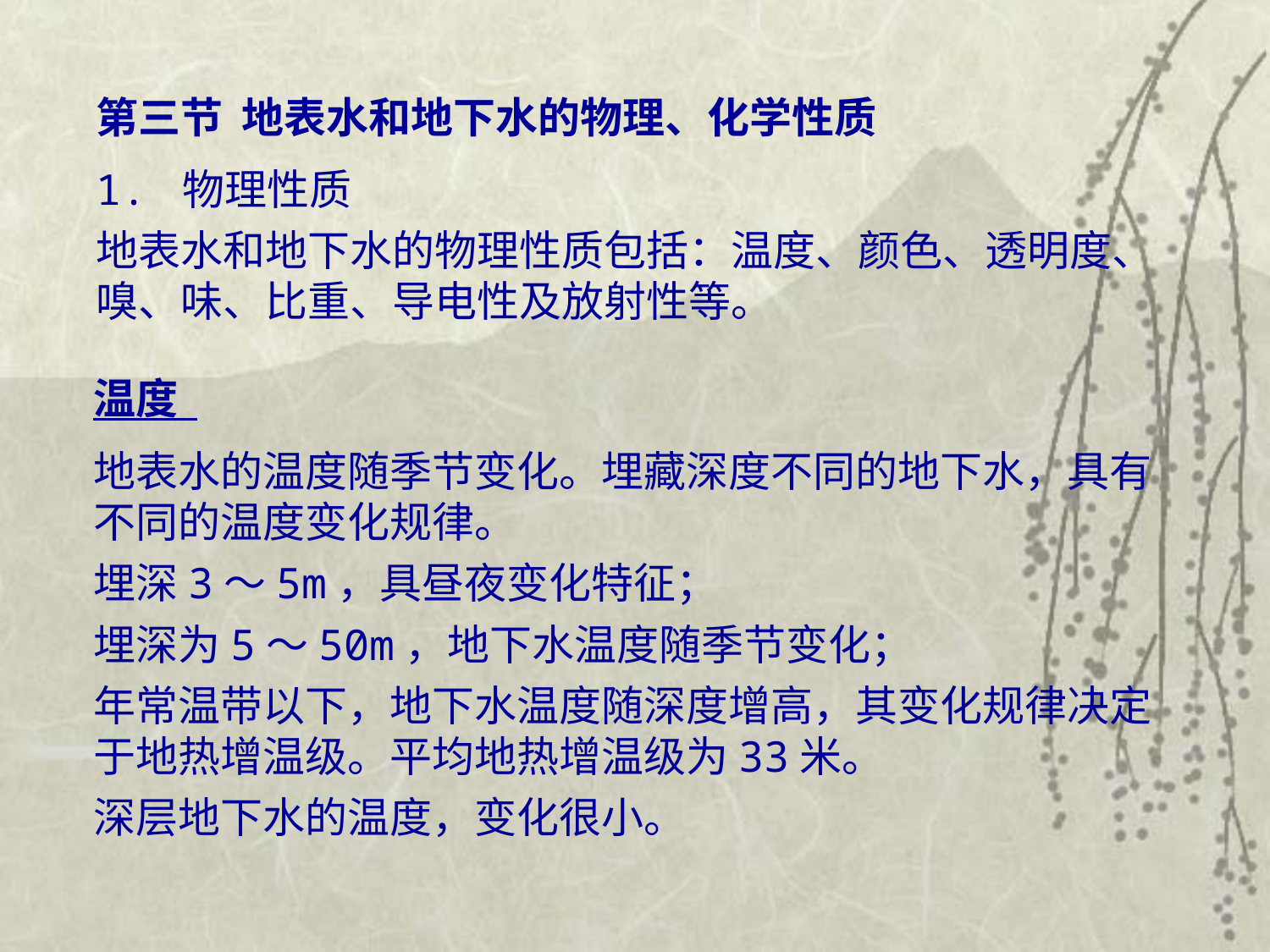

第三节  地表水和地下水的物理、化学性质
1. 物理性质
地表水和地下水的物理性质包括：温度、颜色、透明度、嗅、味、比重、导电性及放射性等。
温度
地表水的温度随季节变化。埋藏深度不同的地下水，具有不同的温度变化规律。
埋深3～5m，具昼夜变化特征；
埋深为5～50m，地下水温度随季节变化；
年常温带以下，地下水温度随深度增高，其变化规律决定于地热增温级。平均地热增温级为33米。
深层地下水的温度，变化很小。